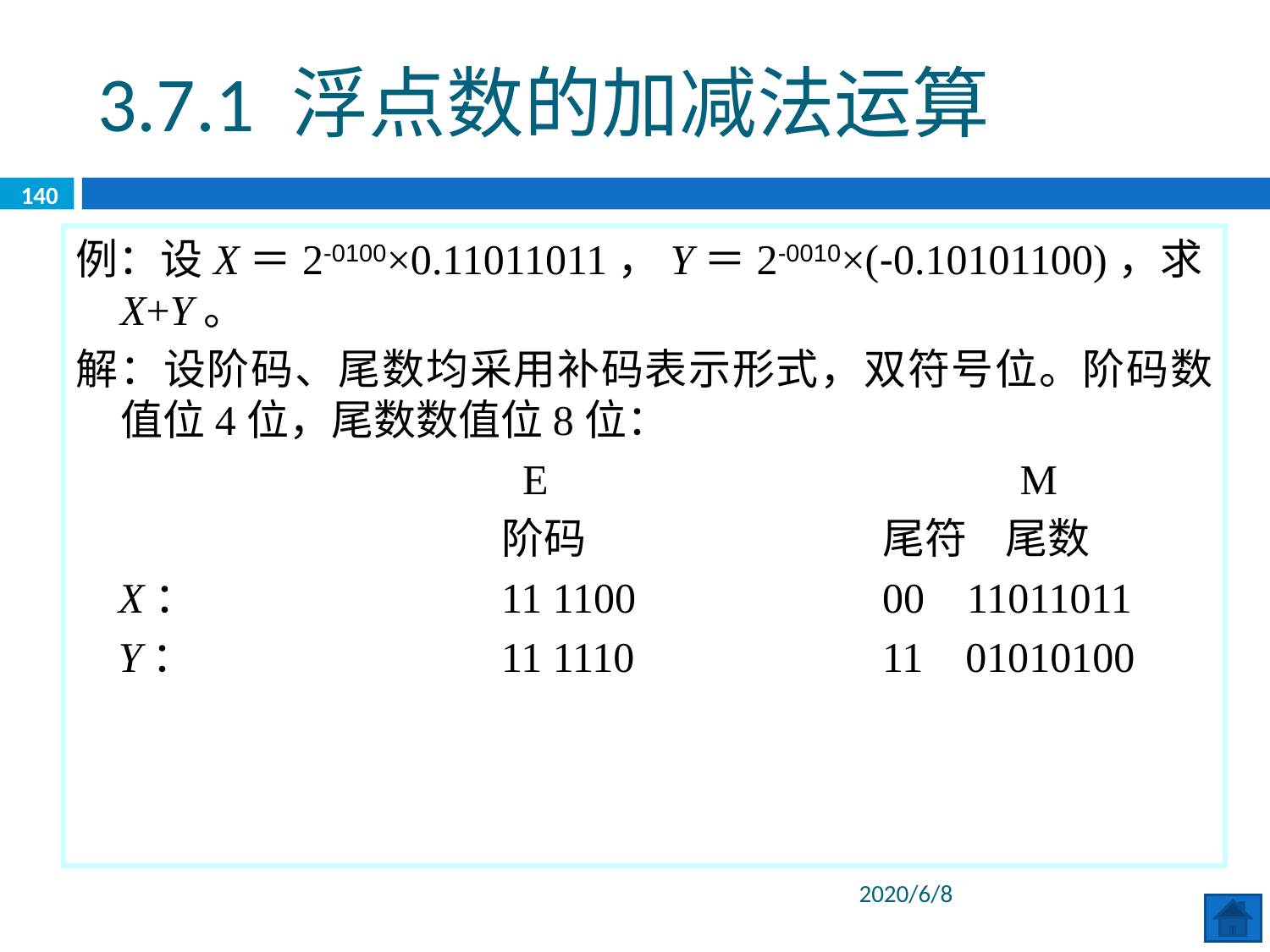

3.7.1 浮点数的加减法运算
140
例：设X＝2-0100×0.11011011，Y＝2-0010×(-0.10101100)，求X+Y。
解：设阶码、尾数均采用补码表示形式，双符号位。阶码数值位4位，尾数数值位8位：
			              E		        	             M
				阶码			尾符    尾数
    X：			11 1100		00    11011011
    Y：			11 1110 		11    01010100
2020/6/8